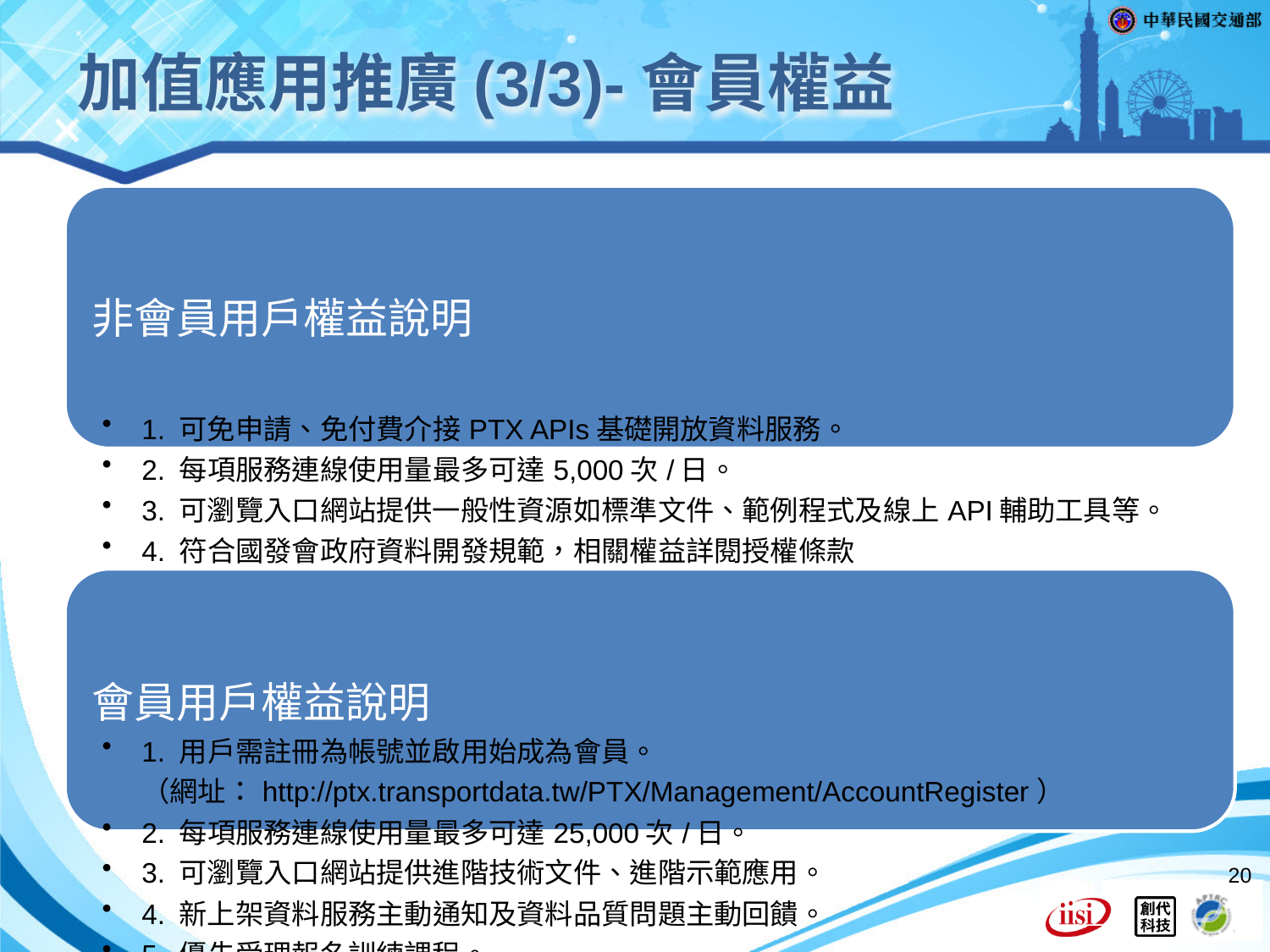

# 加值應用推廣(3/3)-會員權益
非會員用戶權益說明
1. 可免申請、免付費介接PTX APIs基礎開放資料服務。
會員用戶權益說明
1. 用戶需註冊為帳號並啟用始成為會員。
（網址：http://ptx.transportdata.tw/PTX/Management/AccountRegister）
2. 每項服務連線使用量最多可達5,000次/日。
3. 可瀏覽入口網站提供一般性資源如標準文件、範例程式及線上API輔助工具等。
4. 符合國發會政府資料開發規範，相關權益詳閱授權條款
（詳http://ptx.transportdata.tw/PTX/APIS/Terms）。
2. 每項服務連線使用量最多可達25,000次/日。
3. 可瀏覽入口網站提供進階技術文件、進階示範應用。
4. 新上架資料服務主動通知及資料品質問題主動回饋。
20